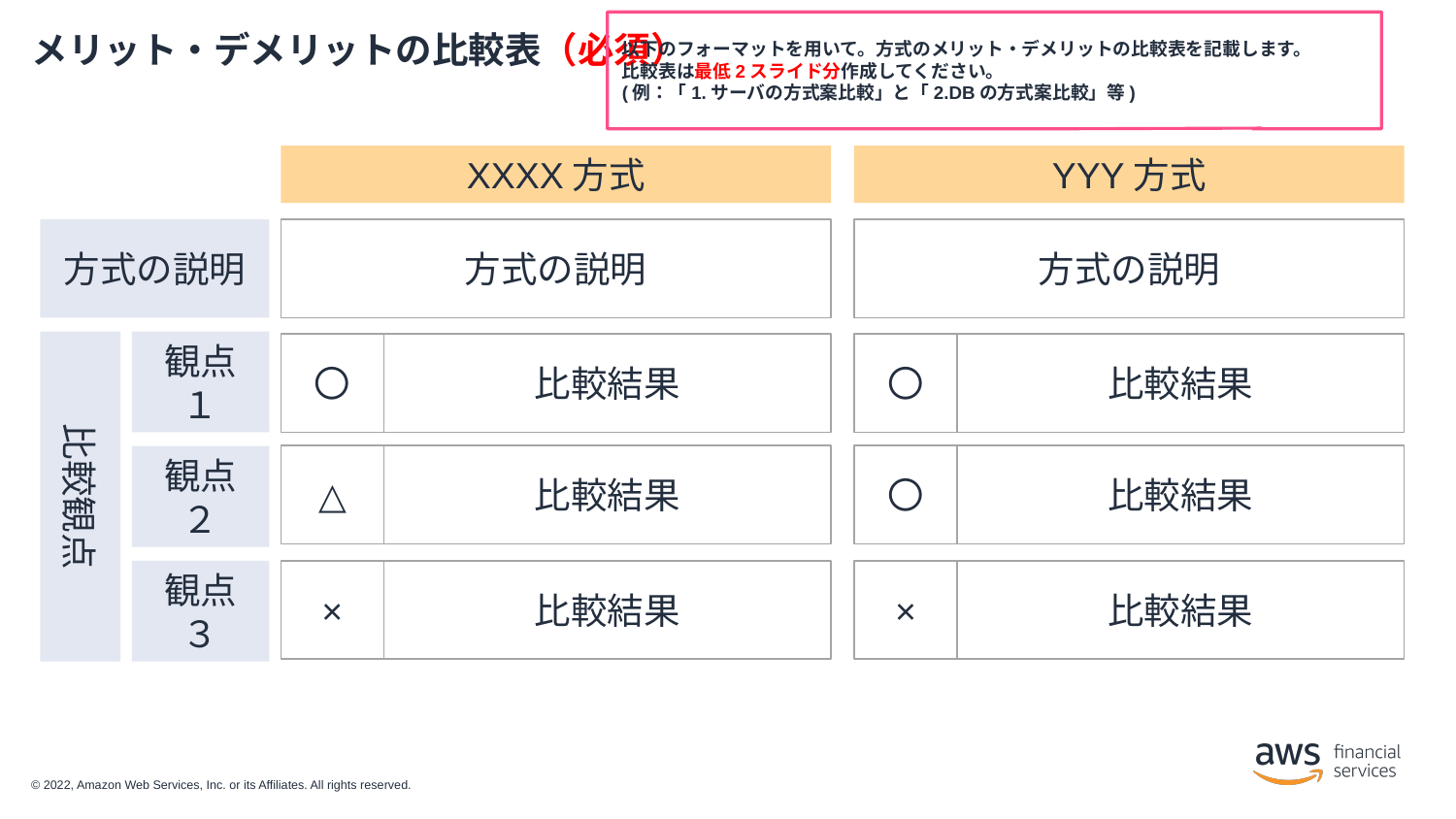

以下のフォーマットを用いて。方式のメリット・デメリットの比較表を記載します。
比較表は最低2スライド分作成してください。
(例：「1.サーバの方式案比較」と「2.DBの方式案比較」等)
# メリット・デメリットの比較表（必須）
XXXX方式
YYY方式
方式の説明
方式の説明
方式の説明
観点１
〇
比較結果
〇
比較結果
△
比較結果
〇
比較結果
観点２
比較観点
観点３
×
比較結果
×
比較結果